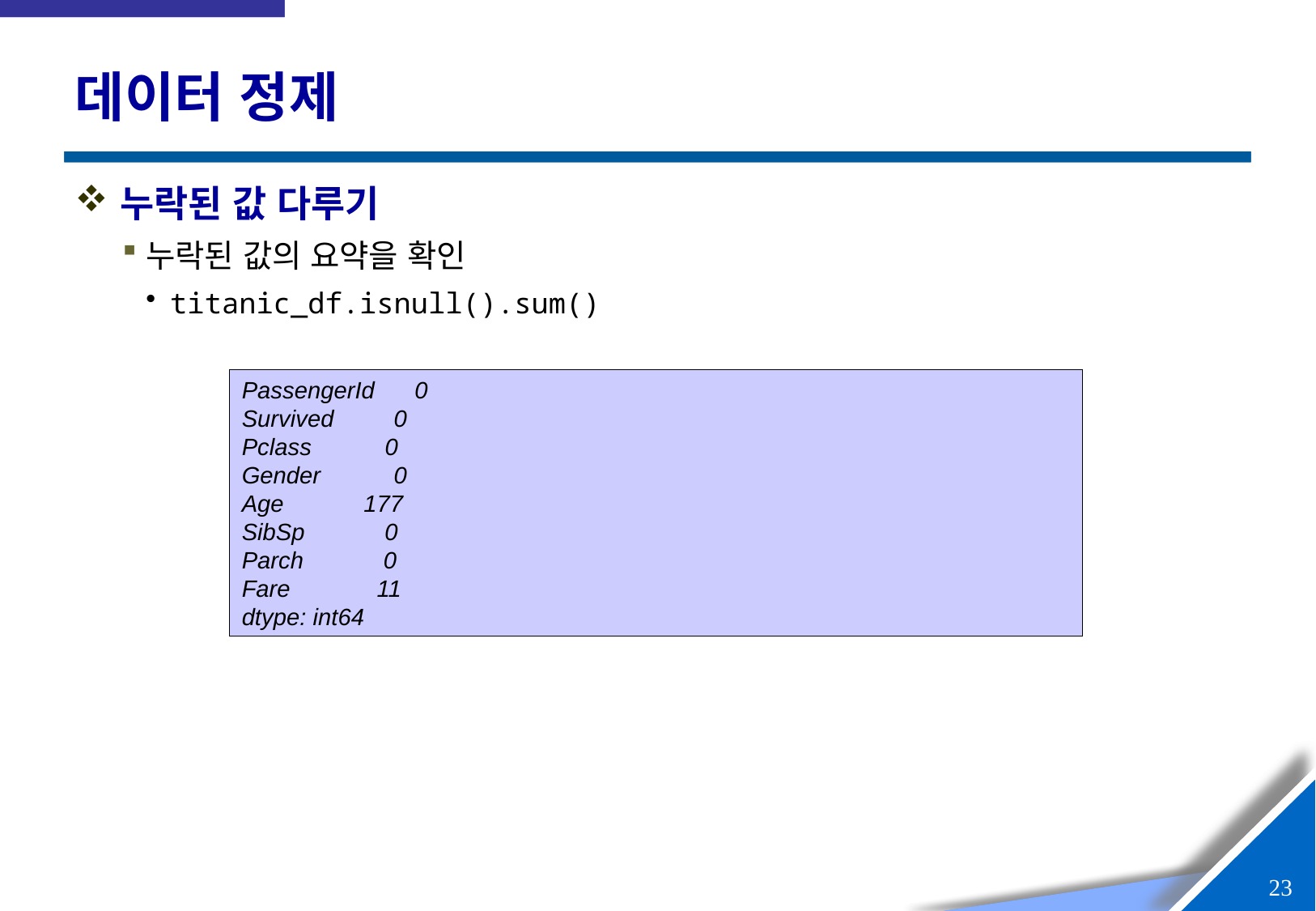

# 데이터 정제
누락된 값 다루기
누락된 값의 요약을 확인
titanic_df.isnull().sum()

PassengerId      0
Survived         0
Pclass           0
Gender           0
Age            177
SibSp            0
Parch            0
Fare             11
dtype: int64
23